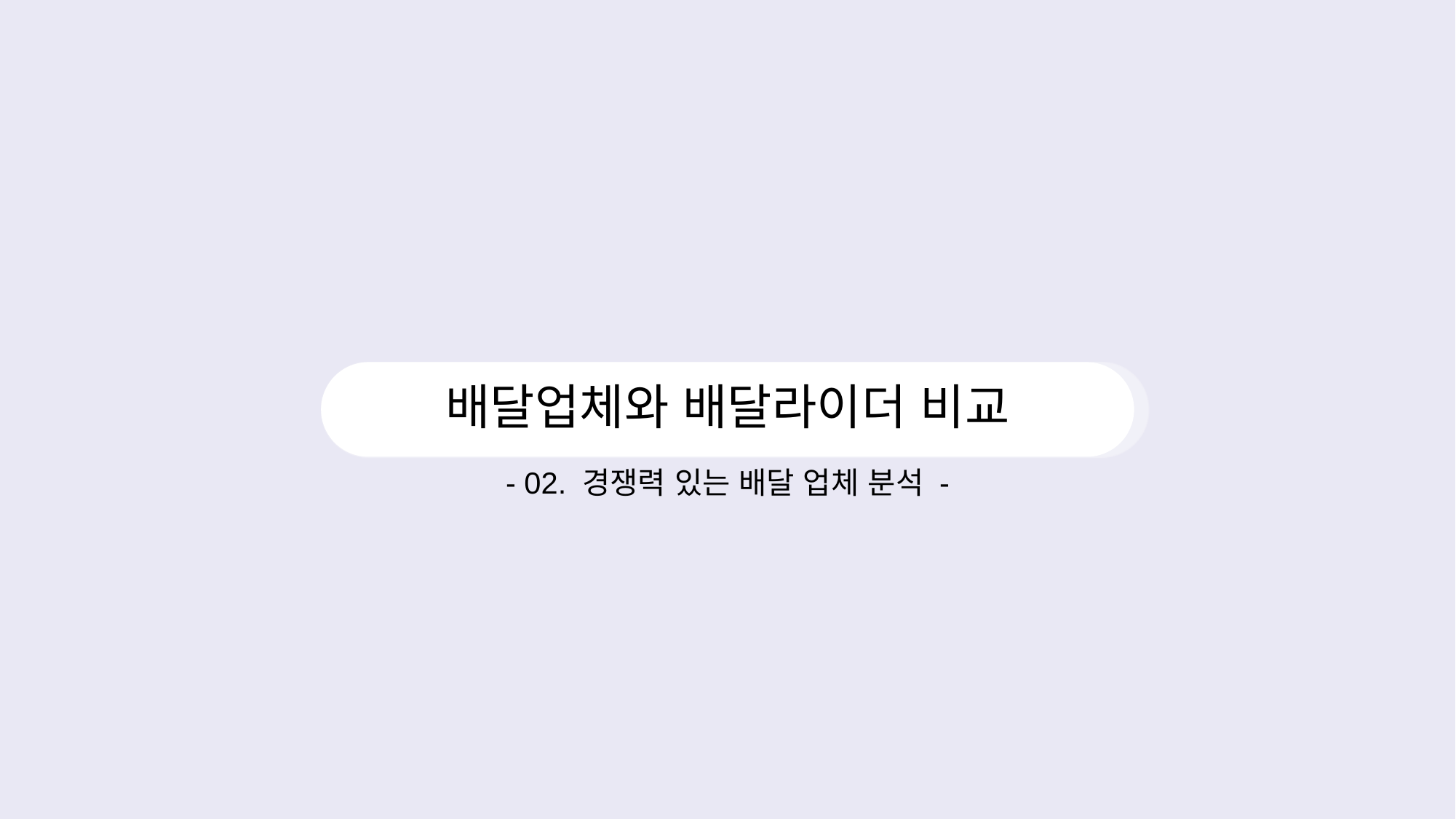

# 배달업체와 배달라이더 비교
- 02. 경쟁력 있는 배달 업체 분석 -